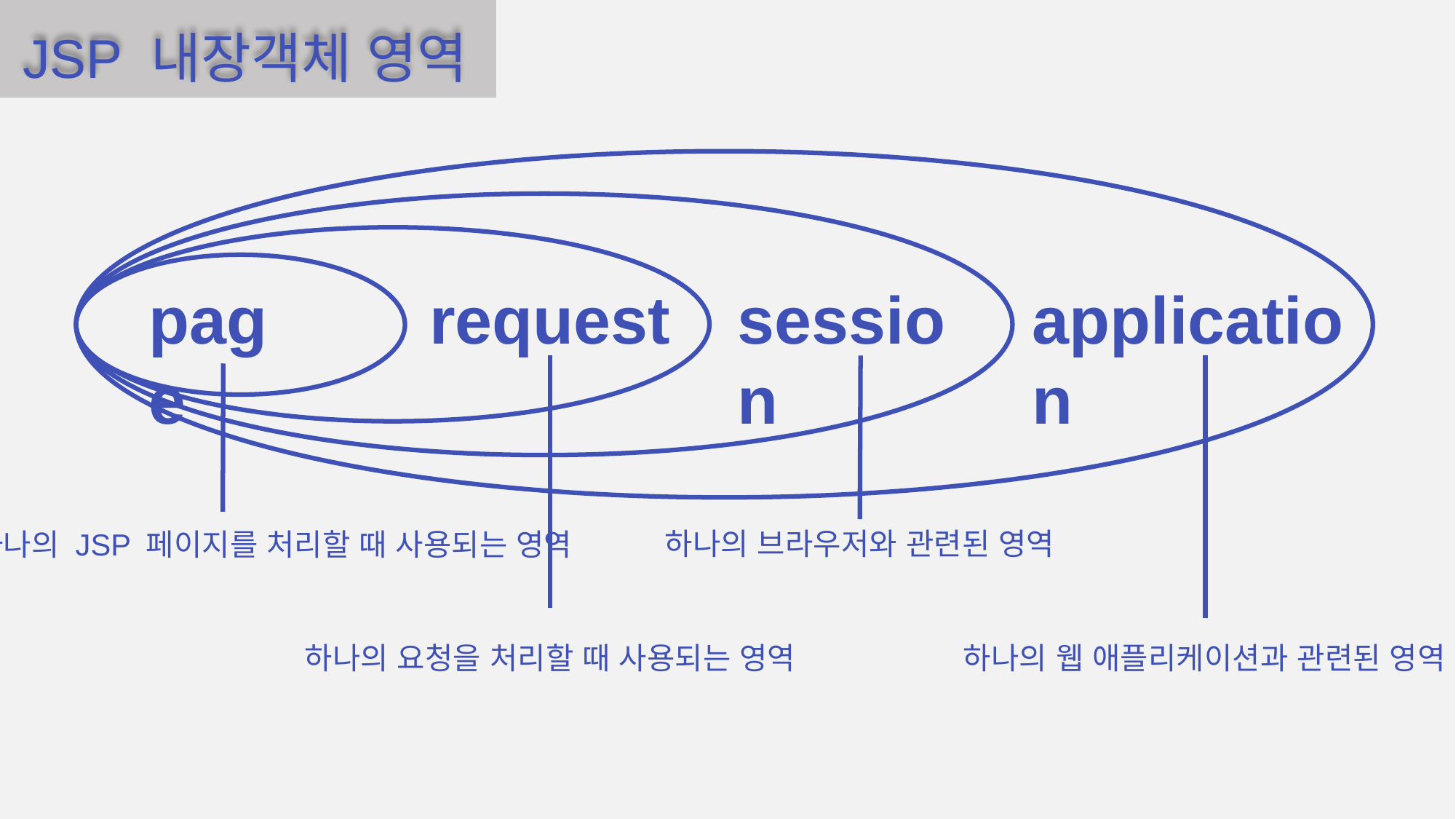

JSP 내장객체 영역

session
request
page
application
하나의 브라우저와 관련된 영역
하나의 JSP 페이지를 처리할 때 사용되는 영역
하나의 요청을 처리할 때 사용되는 영역
하나의 웹 애플리케이션과 관련된 영역